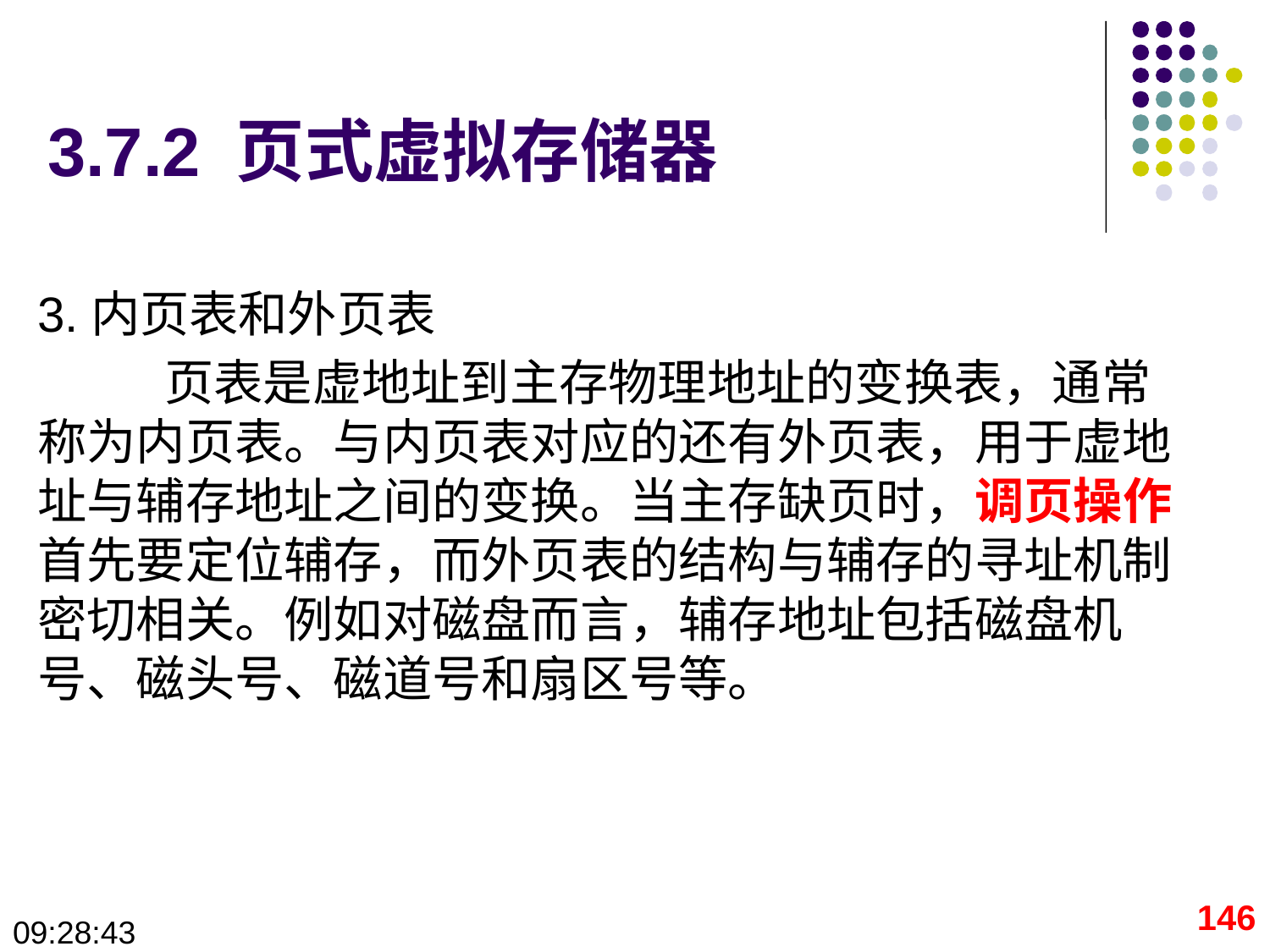

# 3.7.2 页式虚拟存储器
3.内页表和外页表
	页表是虚地址到主存物理地址的变换表，通常称为内页表。与内页表对应的还有外页表，用于虚地址与辅存地址之间的变换。当主存缺页时，调页操作首先要定位辅存，而外页表的结构与辅存的寻址机制密切相关。例如对磁盘而言，辅存地址包括磁盘机号、磁头号、磁道号和扇区号等。
146
09:28:43